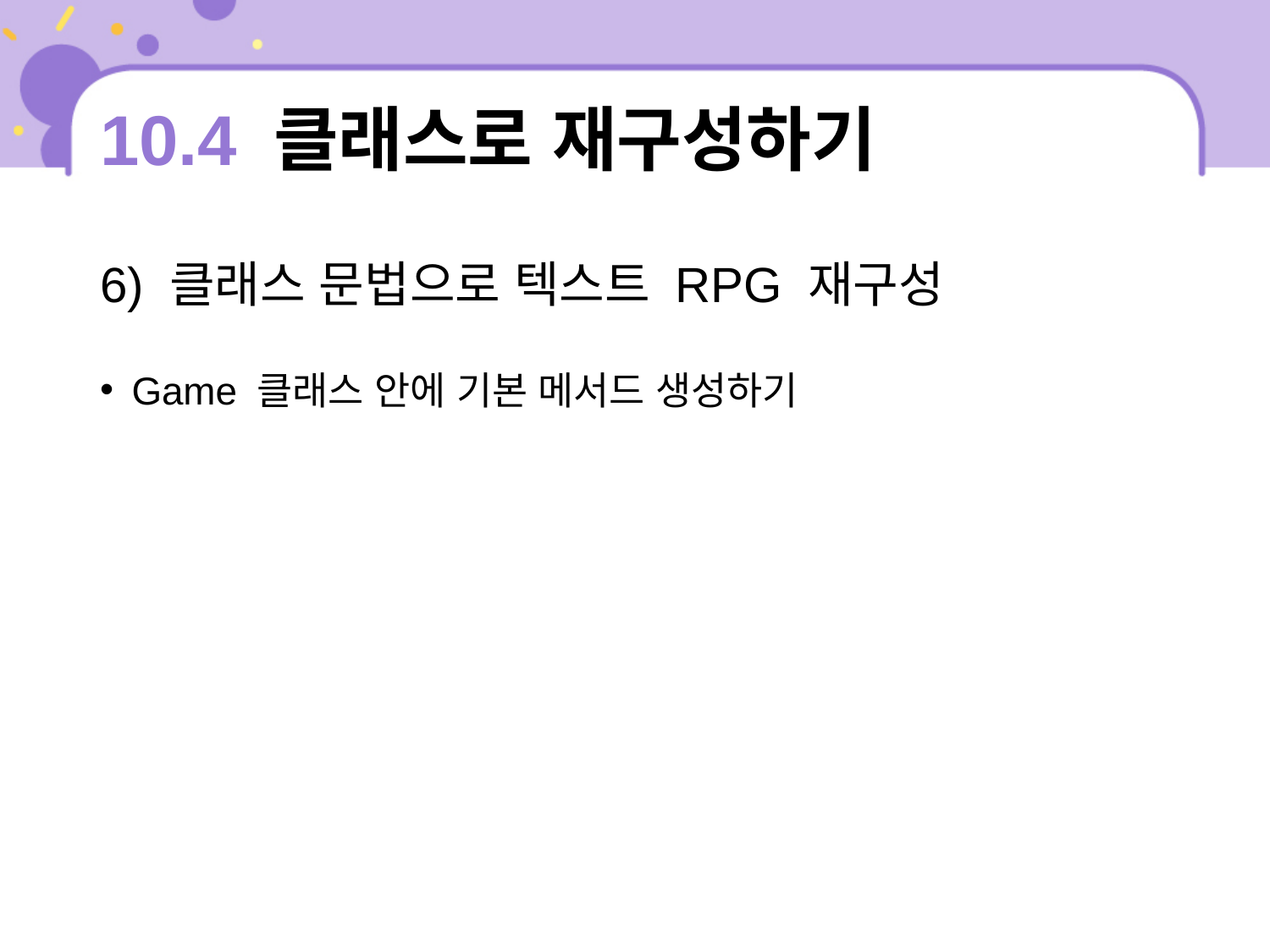

# 10.4 클래스로 재구성하기
6) 클래스 문법으로 텍스트 RPG 재구성
Game 클래스 안에 기본 메서드 생성하기